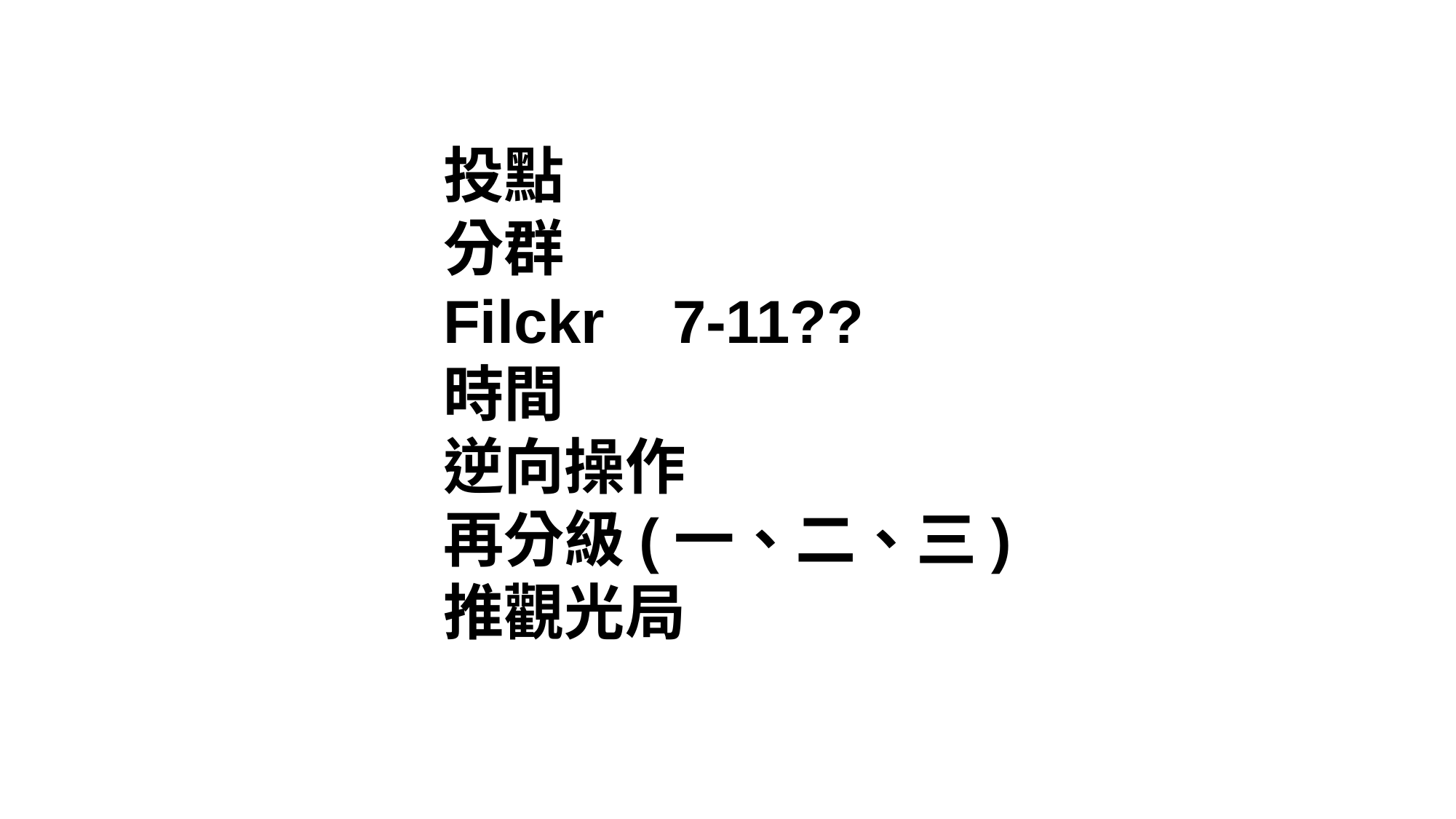

投點
分群
Filckr    7-11??
時間
逆向操作
再分級(一、二、三)
推觀光局